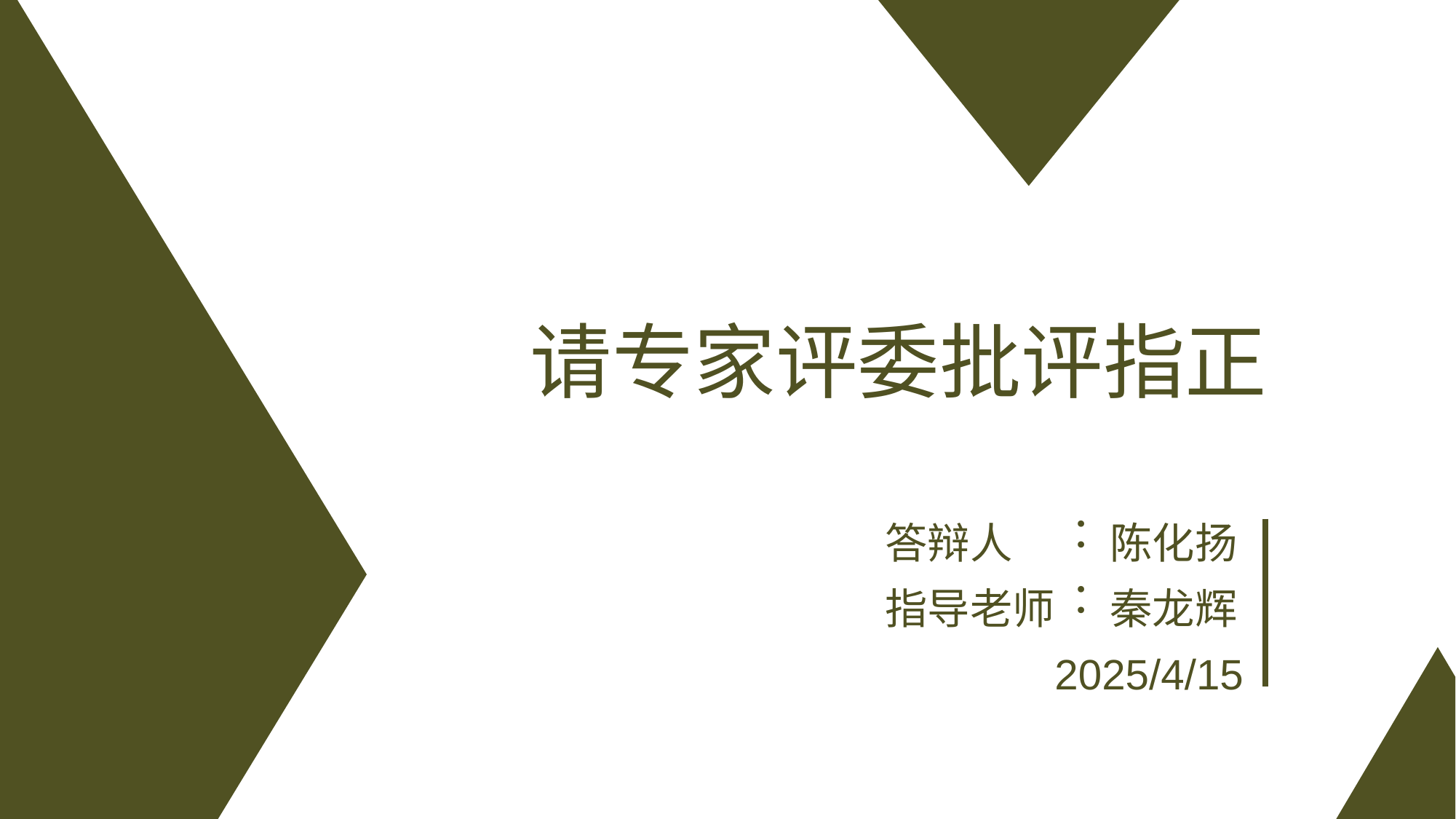

请专家评委批评指正
答辩人
陈化扬
：
指导老师
秦龙辉
：
2025/4/15